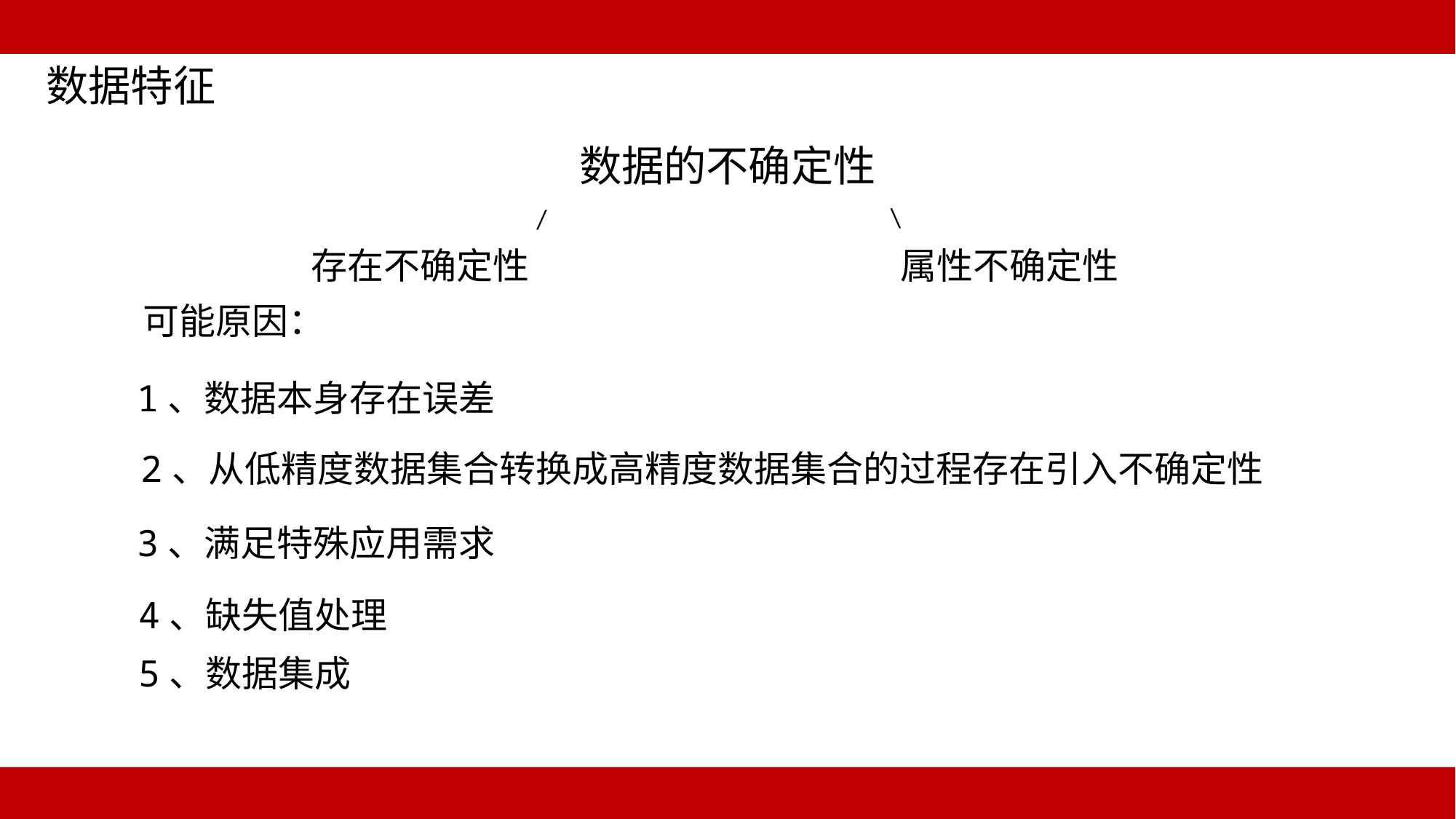

数据特征
数据的不确定性
\
/
存在不确定性
属性不确定性
可能原因：
1、数据本身存在误差
2、从低精度数据集合转换成高精度数据集合的过程存在引入不确定性
3、满足特殊应用需求
4、缺失值处理
5、数据集成